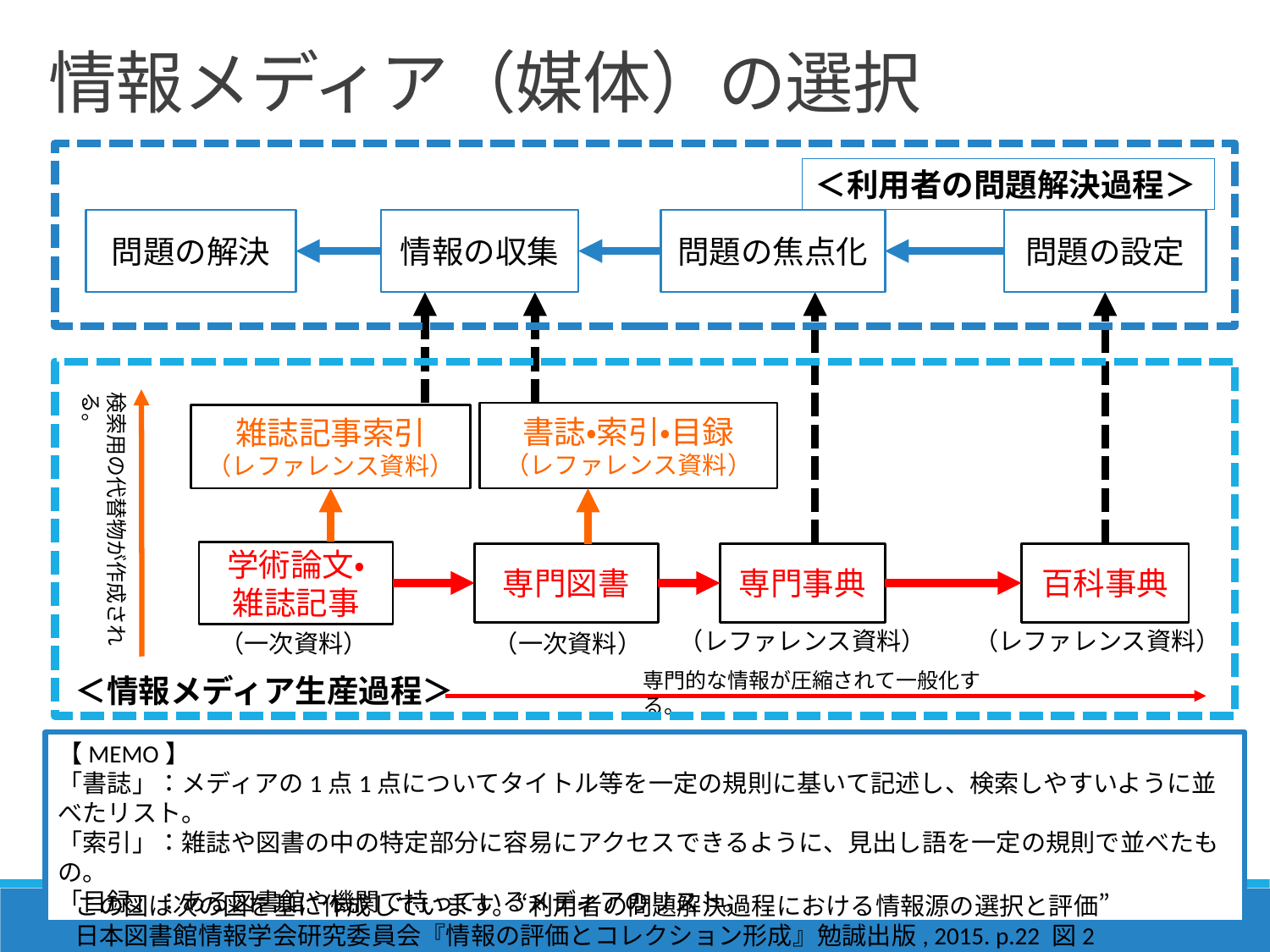

情報メディア（媒体）の選択

＜利用者の問題解決過程＞
問題の解決
情報の収集
問題の焦点化
問題の設定

検索用の代替物が作成される。
書誌・索引・目録
（レファレンス資料）
雑誌記事索引
（レファレンス資料）
学術論文・雑誌記事
専門図書
専門事典
百科事典
（レファレンス資料）
（レファレンス資料）
（一次資料）
（一次資料）
専門的な情報が圧縮されて一般化する。
＜情報メディア生産過程＞
【MEMO】
「書誌」：メディアの1点1点についてタイトル等を一定の規則に基いて記述し、検索しやすいように並べたリスト。
「索引」：雑誌や図書の中の特定部分に容易にアクセスできるように、見出し語を一定の規則で並べたもの。
「目録」：ある図書館や機関で持っているメディアのリスト。
この図は次の図を基に作成しています。“利用者の問題解決過程における情報源の選択と評価”日本図書館情報学会研究委員会『情報の評価とコレクション形成』勉誠出版, 2015. p.22 図2